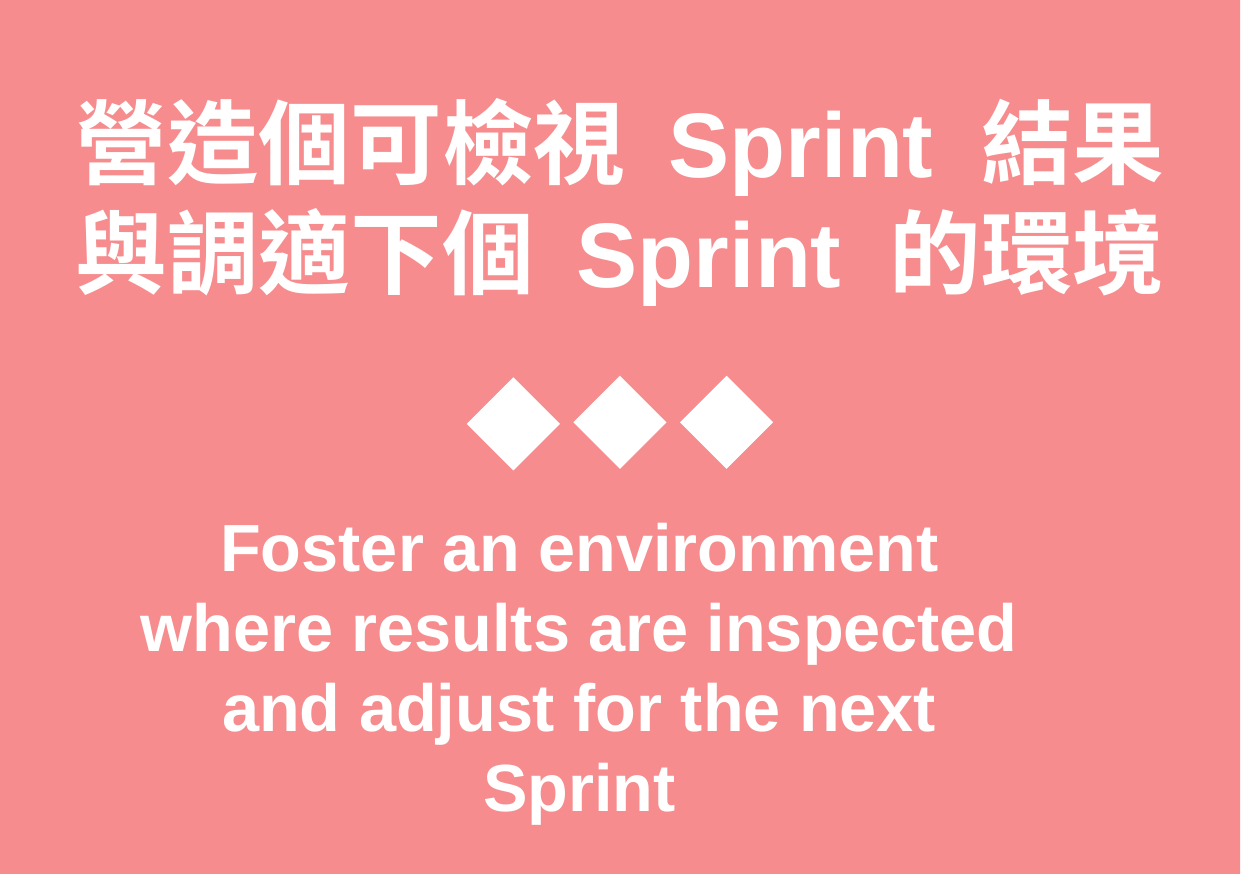

營造個可檢視 Sprint 結果與調適下個 Sprint 的環境

Foster an environment where results are inspected and adjust for the next Sprint